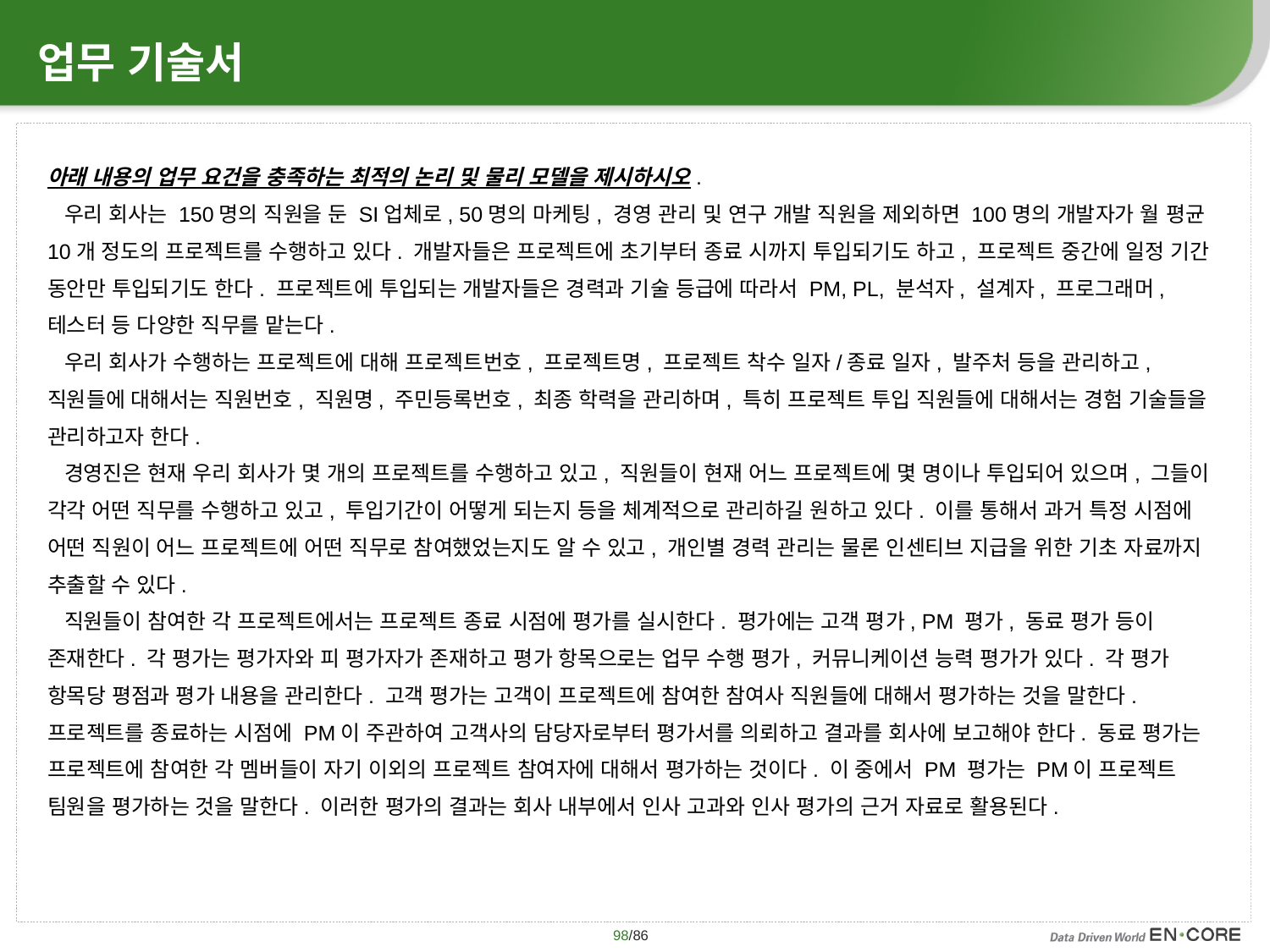

# 업무 기술서
아래 내용의 업무 요건을 충족하는 최적의 논리 및 물리 모델을 제시하시오.
  우리 회사는 150명의 직원을 둔 SI업체로, 50명의 마케팅, 경영 관리 및 연구 개발 직원을 제외하면 100명의 개발자가 월 평균 10개 정도의 프로젝트를 수행하고 있다. 개발자들은 프로젝트에 초기부터 종료 시까지 투입되기도 하고, 프로젝트 중간에 일정 기간 동안만 투입되기도 한다. 프로젝트에 투입되는 개발자들은 경력과 기술 등급에 따라서 PM, PL, 분석자, 설계자, 프로그래머, 테스터 등 다양한 직무를 맡는다.
  우리 회사가 수행하는 프로젝트에 대해 프로젝트번호, 프로젝트명, 프로젝트 착수 일자/종료 일자, 발주처 등을 관리하고, 직원들에 대해서는 직원번호, 직원명, 주민등록번호, 최종 학력을 관리하며, 특히 프로젝트 투입 직원들에 대해서는 경험 기술들을 관리하고자 한다.
  경영진은 현재 우리 회사가 몇 개의 프로젝트를 수행하고 있고, 직원들이 현재 어느 프로젝트에 몇 명이나 투입되어 있으며, 그들이 각각 어떤 직무를 수행하고 있고, 투입기간이 어떻게 되는지 등을 체계적으로 관리하길 원하고 있다. 이를 통해서 과거 특정 시점에 어떤 직원이 어느 프로젝트에 어떤 직무로 참여했었는지도 알 수 있고, 개인별 경력 관리는 물론 인센티브 지급을 위한 기초 자료까지 추출할 수 있다.
  직원들이 참여한 각 프로젝트에서는 프로젝트 종료 시점에 평가를 실시한다. 평가에는 고객 평가, PM 평가, 동료 평가 등이 존재한다. 각 평가는 평가자와 피 평가자가 존재하고 평가 항목으로는 업무 수행 평가, 커뮤니케이션 능력 평가가 있다. 각 평가 항목당 평점과 평가 내용을 관리한다. 고객 평가는 고객이 프로젝트에 참여한 참여사 직원들에 대해서 평가하는 것을 말한다. 프로젝트를 종료하는 시점에 PM이 주관하여 고객사의 담당자로부터 평가서를 의뢰하고 결과를 회사에 보고해야 한다. 동료 평가는 프로젝트에 참여한 각 멤버들이 자기 이외의 프로젝트 참여자에 대해서 평가하는 것이다. 이 중에서 PM 평가는 PM이 프로젝트 팀원을 평가하는 것을 말한다. 이러한 평가의 결과는 회사 내부에서 인사 고과와 인사 평가의 근거 자료로 활용된다.